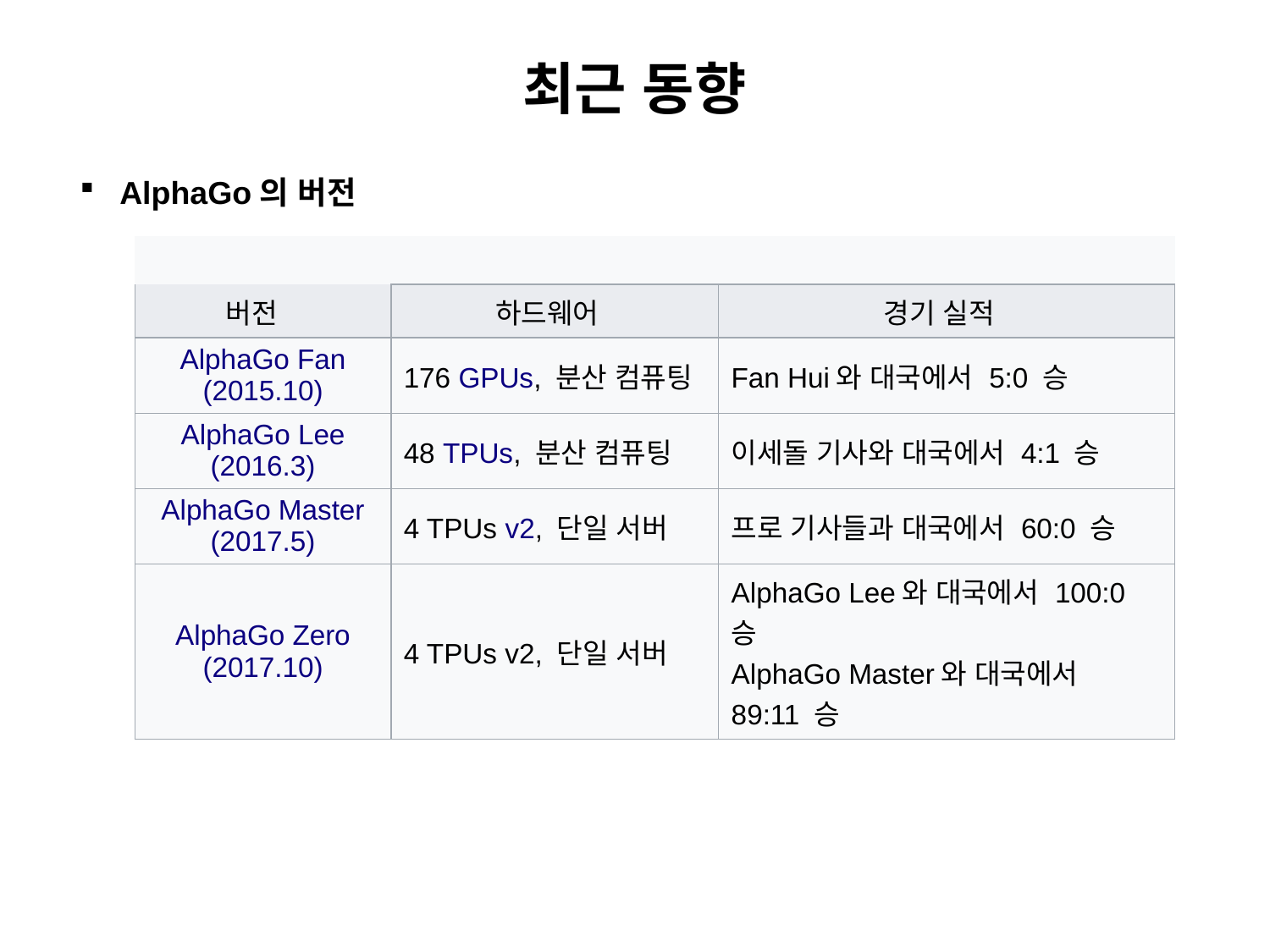

# 최근 동향
AlphaGo의 버전

Alpha Zero (2017.12)
바둑, 체스, 일본장기와 대국에서 탁월한 성능
|  |  |  |
| --- | --- | --- |
| 버전 | 하드웨어 | 경기 실적 |
| AlphaGo Fan (2015.10) | 176 GPUs, 분산 컴퓨팅 | Fan Hui와 대국에서 5:0 승 |
| AlphaGo Lee (2016.3) | 48 TPUs, 분산 컴퓨팅 | 이세돌 기사와 대국에서 4:1 승 |
| AlphaGo Master (2017.5) | 4 TPUs v2, 단일 서버 | 프로 기사들과 대국에서 60:0 승 |
| AlphaGo Zero (2017.10) | 4 TPUs v2, 단일 서버 | AlphaGo Lee와 대국에서 100:0 승 AlphaGo Master와 대국에서 89:11 승 |